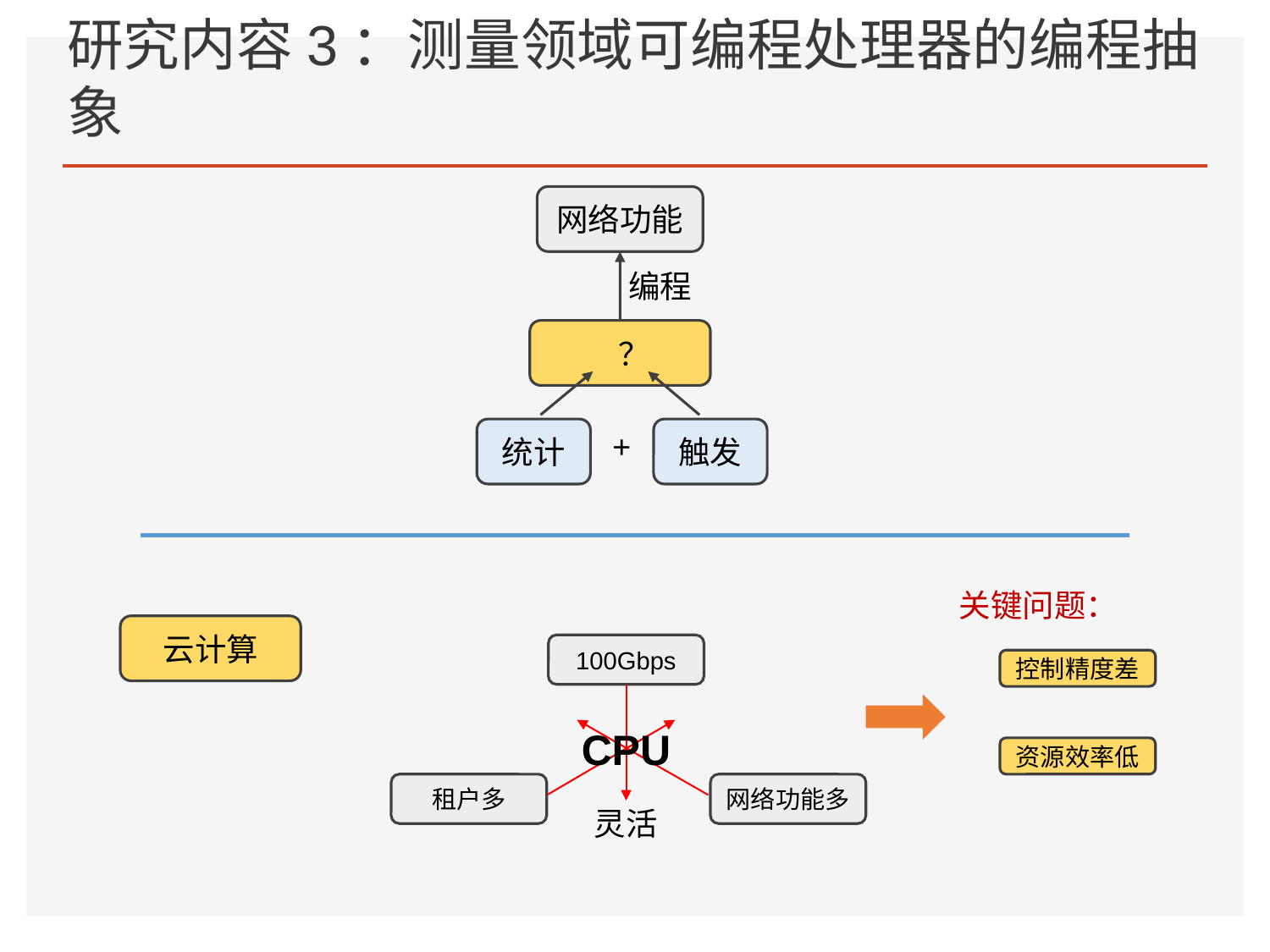

# 研究内容3：测量领域可编程处理器的编程抽象
网络功能
编程
   ？
统计
触发
+
关键问题：
智慧物流
云计算
100Gbps
控制精度差
智慧交通

CPU
资源效率低
智慧教育
智慧医疗
租户多
网络功能多
灵活